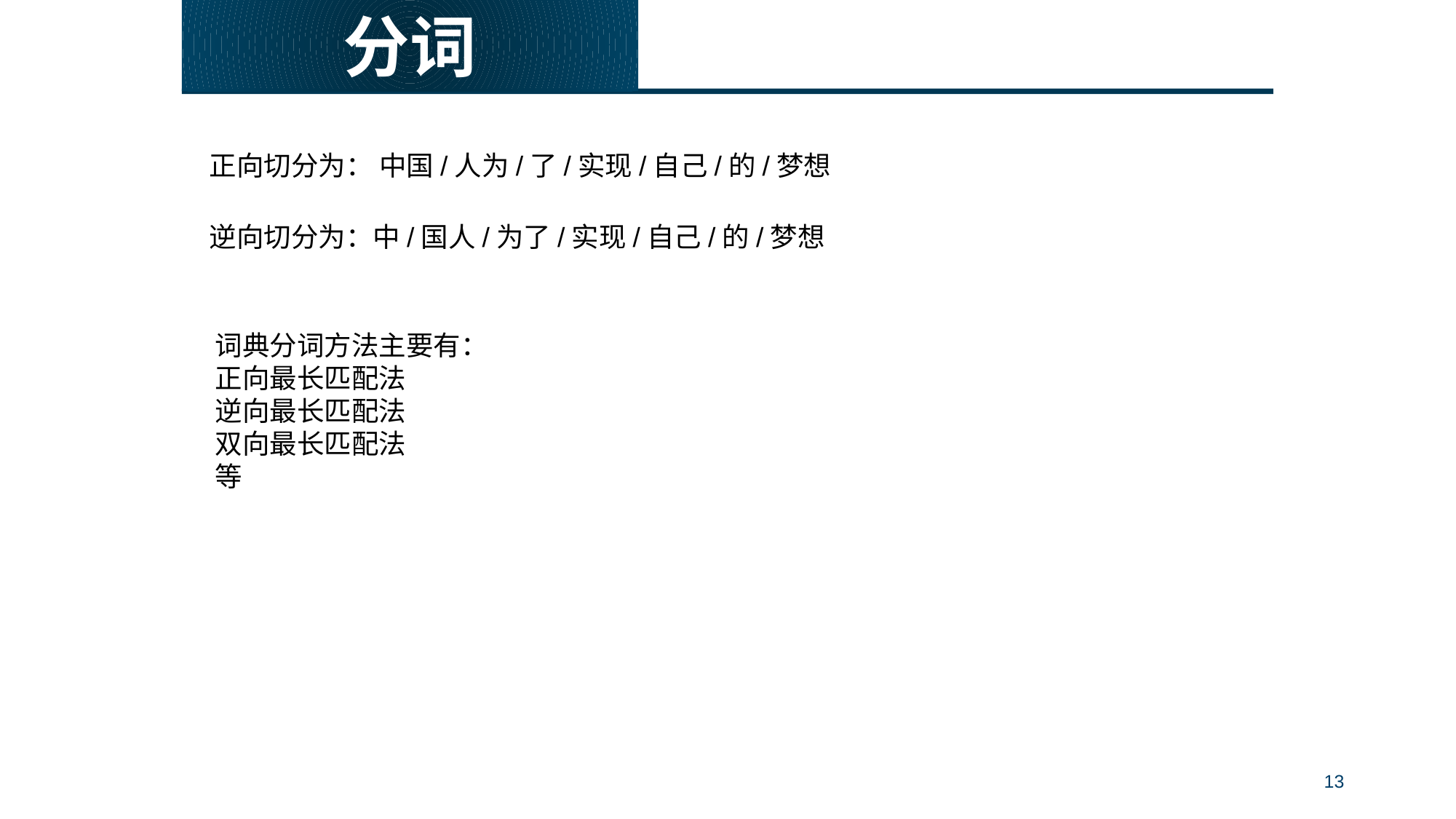

分词

正向切分为： 中国/人为/了/实现/自己/的/梦想
逆向切分为：中/国人/为了/实现/自己/的/梦想
词典分词方法主要有：
正向最长匹配法
逆向最长匹配法
双向最长匹配法
等
13